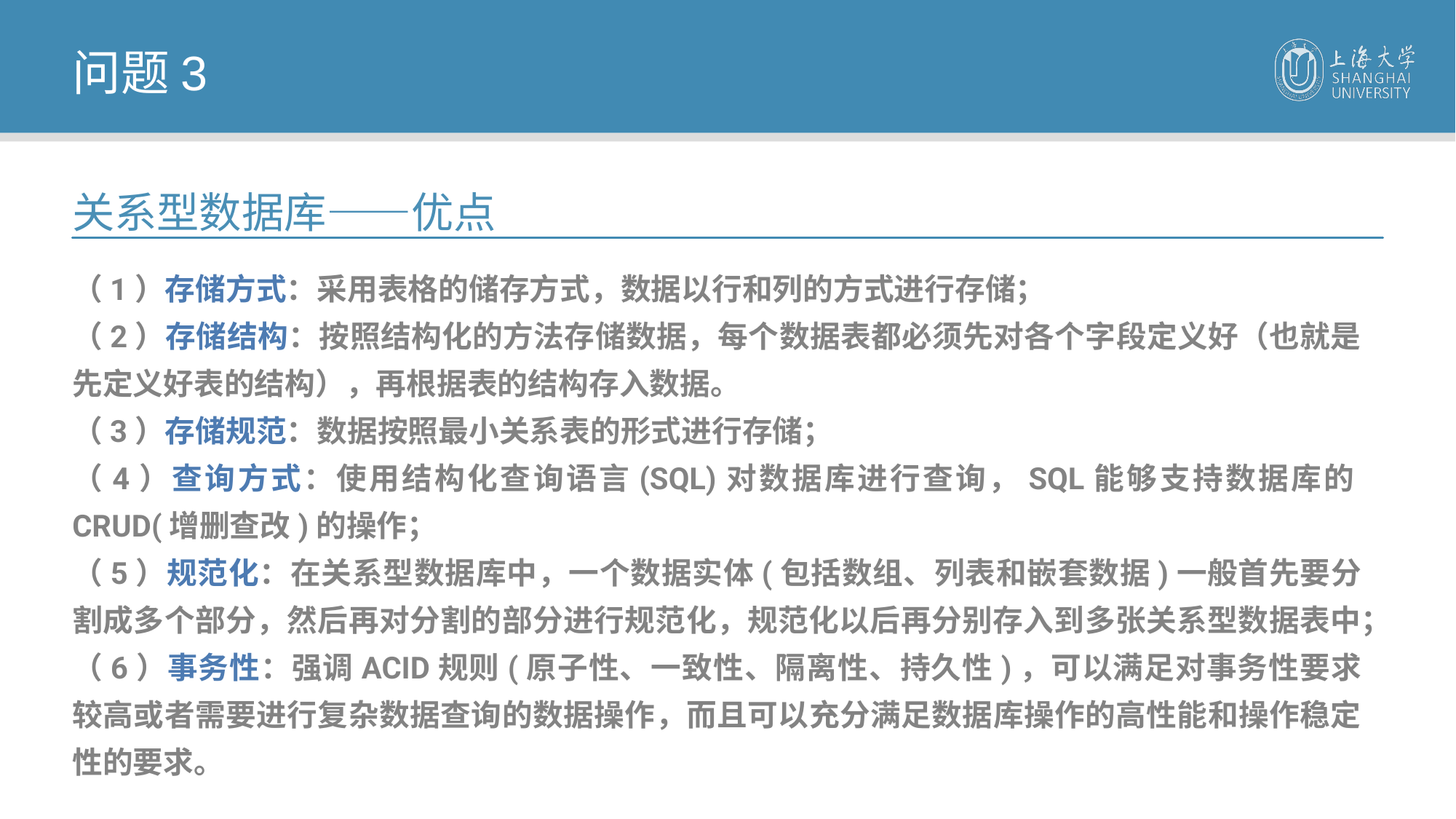

问题3
关系型数据库——优点
（1）存储方式：采用表格的储存方式，数据以行和列的方式进行存储；
（2）存储结构：按照结构化的方法存储数据，每个数据表都必须先对各个字段定义好（也就是先定义好表的结构），再根据表的结构存入数据。
（3）存储规范：数据按照最小关系表的形式进行存储；
（4）查询方式：使用结构化查询语言(SQL)对数据库进行查询，SQL能够支持数据库的CRUD(增删查改)的操作；
（5）规范化：在关系型数据库中，一个数据实体(包括数组、列表和嵌套数据)一般首先要分割成多个部分，然后再对分割的部分进行规范化，规范化以后再分别存入到多张关系型数据表中；
（6）事务性：强调ACID规则(原子性、一致性、隔离性、持久性)，可以满足对事务性要求较高或者需要进行复杂数据查询的数据操作，而且可以充分满足数据库操作的高性能和操作稳定性的要求。